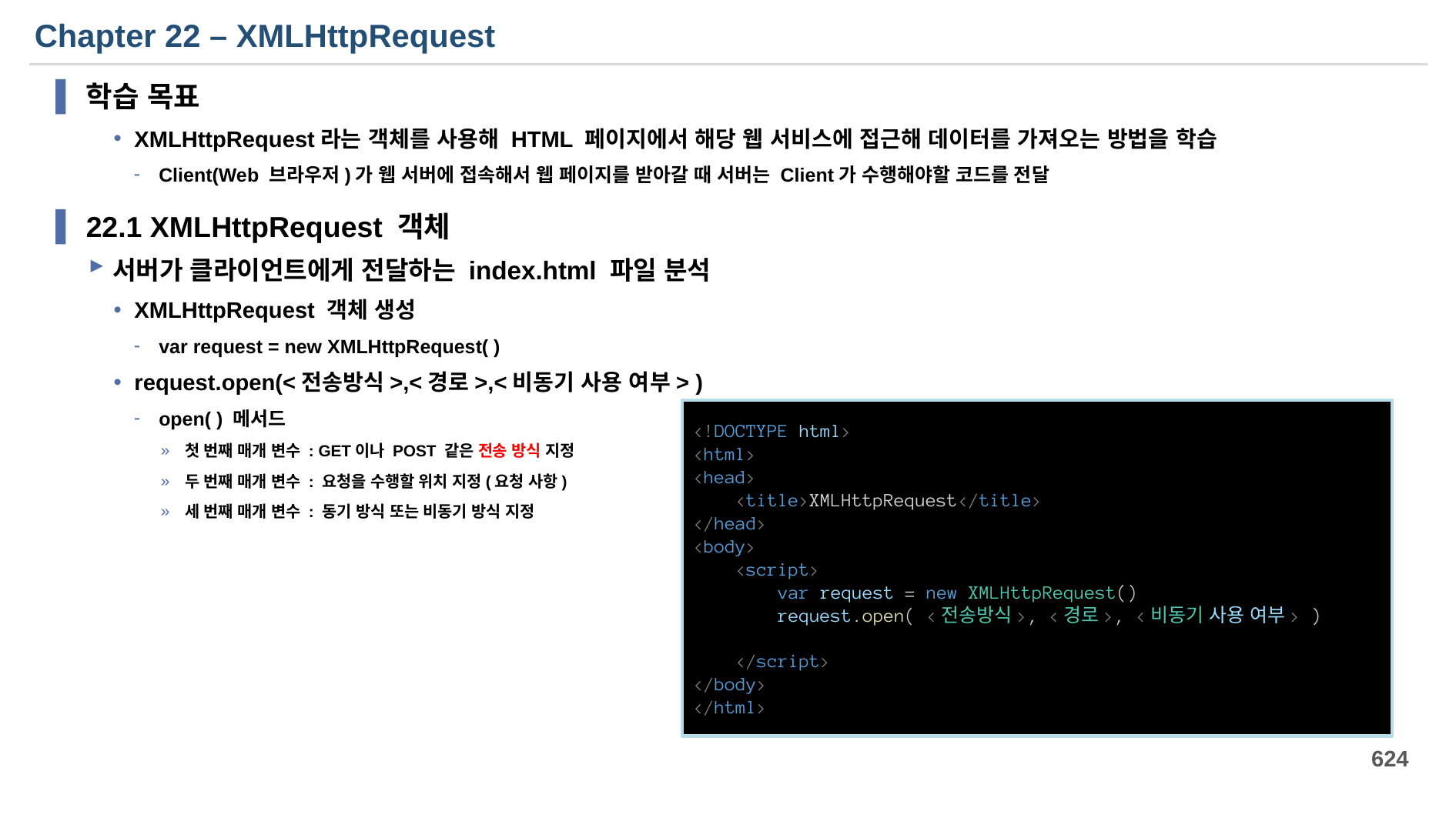

# Chapter 22 – XMLHttpRequest
학습 목표
XMLHttpRequest라는 객체를 사용해 HTML 페이지에서 해당 웹 서비스에 접근해 데이터를 가져오는 방법을 학습
Client(Web 브라우저)가 웹 서버에 접속해서 웹 페이지를 받아갈 때 서버는 Client가 수행해야할 코드를 전달
22.1 XMLHttpRequest 객체
서버가 클라이언트에게 전달하는 index.html 파일 분석
XMLHttpRequest 객체 생성
var request = new XMLHttpRequest( )
request.open(<전송방식>,<경로>,<비동기 사용 여부> )
open( ) 메서드
첫 번째 매개 변수 : GET이나 POST 같은 전송 방식 지정
두 번째 매개 변수 : 요청을 수행할 위치 지정(요청 사항)
세 번째 매개 변수 : 동기 방식 또는 비동기 방식 지정

<!DOCTYPE html>
<html>
<head>
    <title>XMLHttpRequest</title>
</head>
<body>
    <script>
        var request = new XMLHttpRequest()
        request.open( <전송방식>, <경로>, <비동기 사용 여부> )

    </script>
</body>
</html>
624